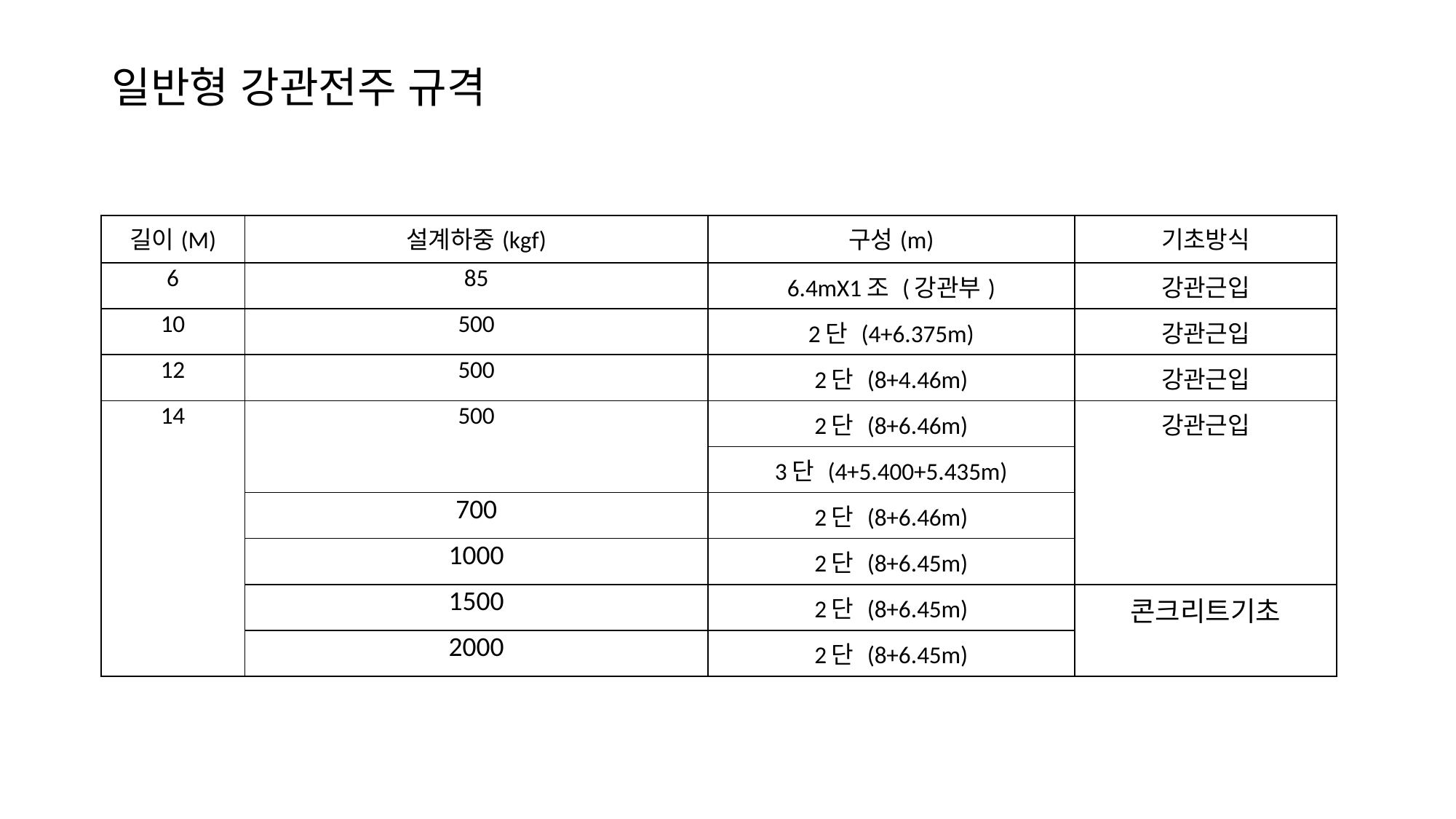

# 일반형 강관전주 규격
| 길이(M) | 설계하중(kgf) | 구성(m) | 기초방식 |
| --- | --- | --- | --- |
| 6 | 85 | 6.4mX1조 (강관부) | 강관근입 |
| 10 | 500 | 2단 (4+6.375m) | 강관근입 |
| 12 | 500 | 2단 (8+4.46m) | 강관근입 |
| 14 | 500 | 2단 (8+6.46m) | 강관근입 |
|  |  | 3단 (4+5.400+5.435m) |  |
|  | 700 | 2단 (8+6.46m) |  |
|  | 1000 | 2단 (8+6.45m) |  |
|  | 1500 | 2단 (8+6.45m) | 콘크리트기초 |
|  | 2000 | 2단 (8+6.45m) |  |